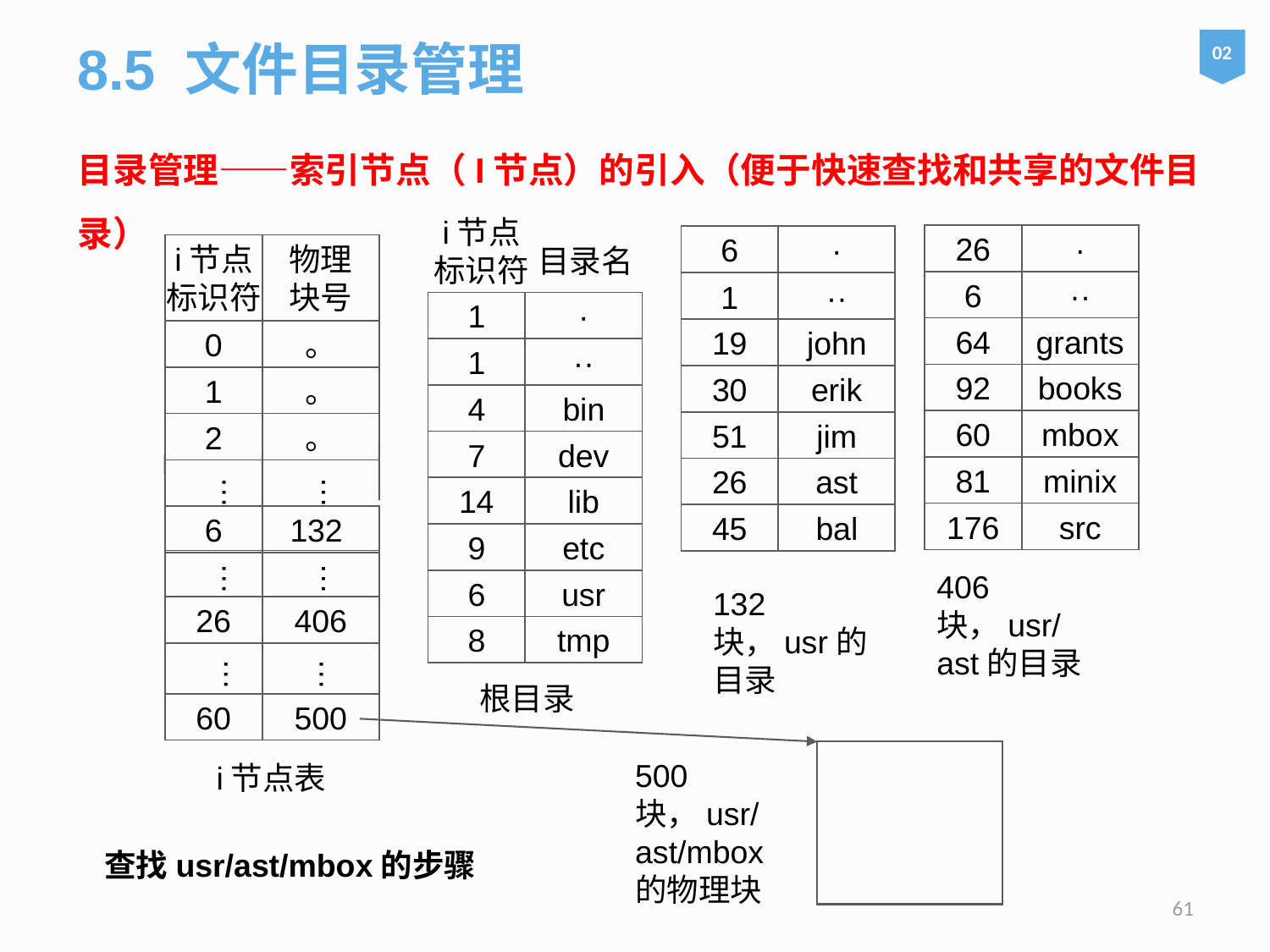

8.5 文件目录管理
02
目录管理——索引节点（I节点）的引入（便于快速查找和共享的文件目录）
i节点
标识符
26
·
6
·
i节点
标识符
物理
块号
目录名
6
··
1
··
1
·
64
grants
19
john
0
。
1
··
92
books
30
erik
1
。
4
bin
60
mbox
51
jim
2
。
7
dev

81
minix
26
ast
…
…
14
lib
176
src
45
bal
6
132
9
etc

…

…
406块，usr/ast的目录
6
usr
132块，usr的目录
26
406
8
tmp

…
…
根目录
60
500

500块，usr/ast/mbox的物理块
i节点表
查找usr/ast/mbox的步骤
61